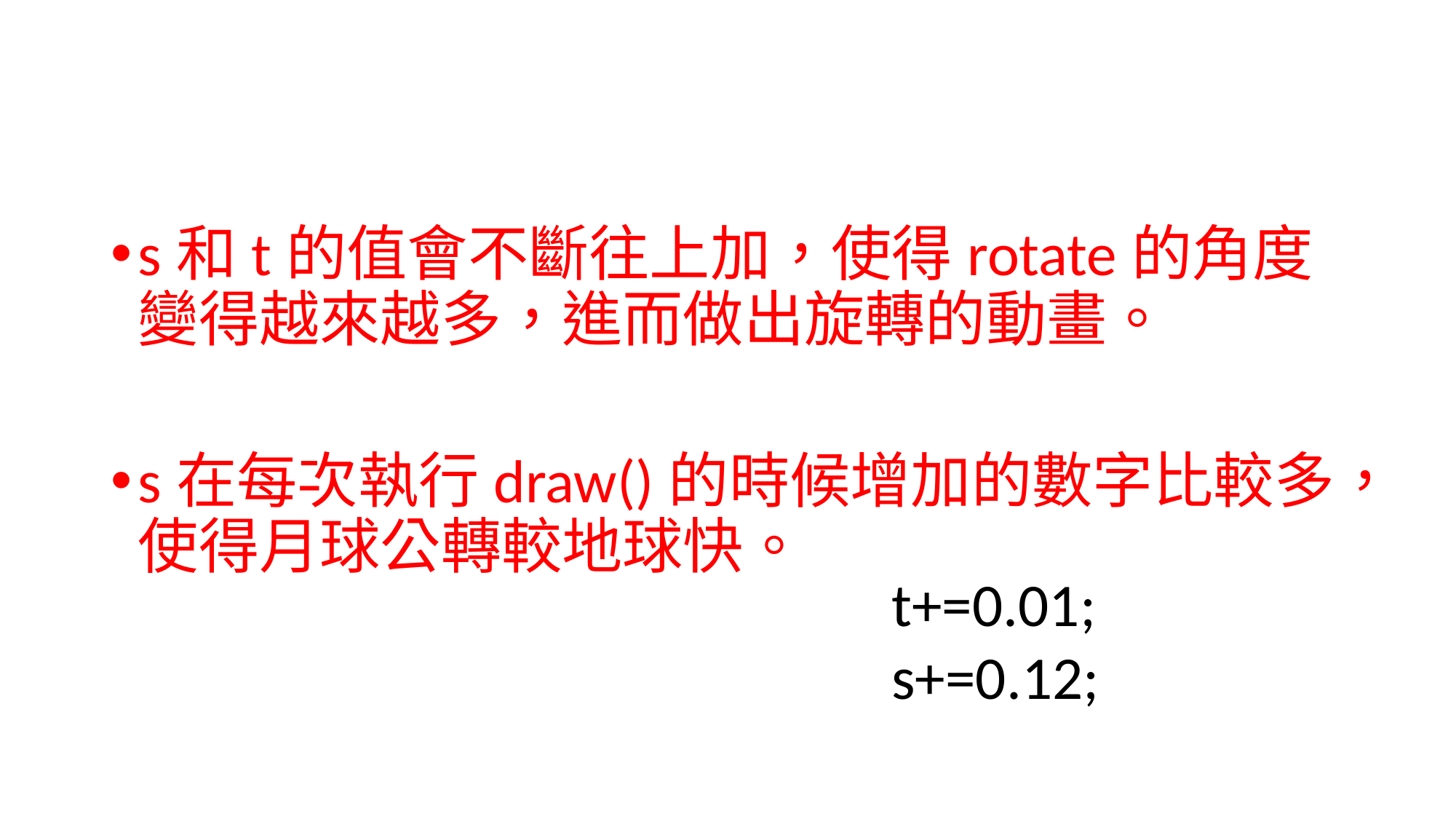

s和t的值會不斷往上加，使得rotate的角度變得越來越多，進而做出旋轉的動畫。

s在每次執行draw()的時候增加的數字比較多，使得月球公轉較地球快。

t+=0.01;
s+=0.12;